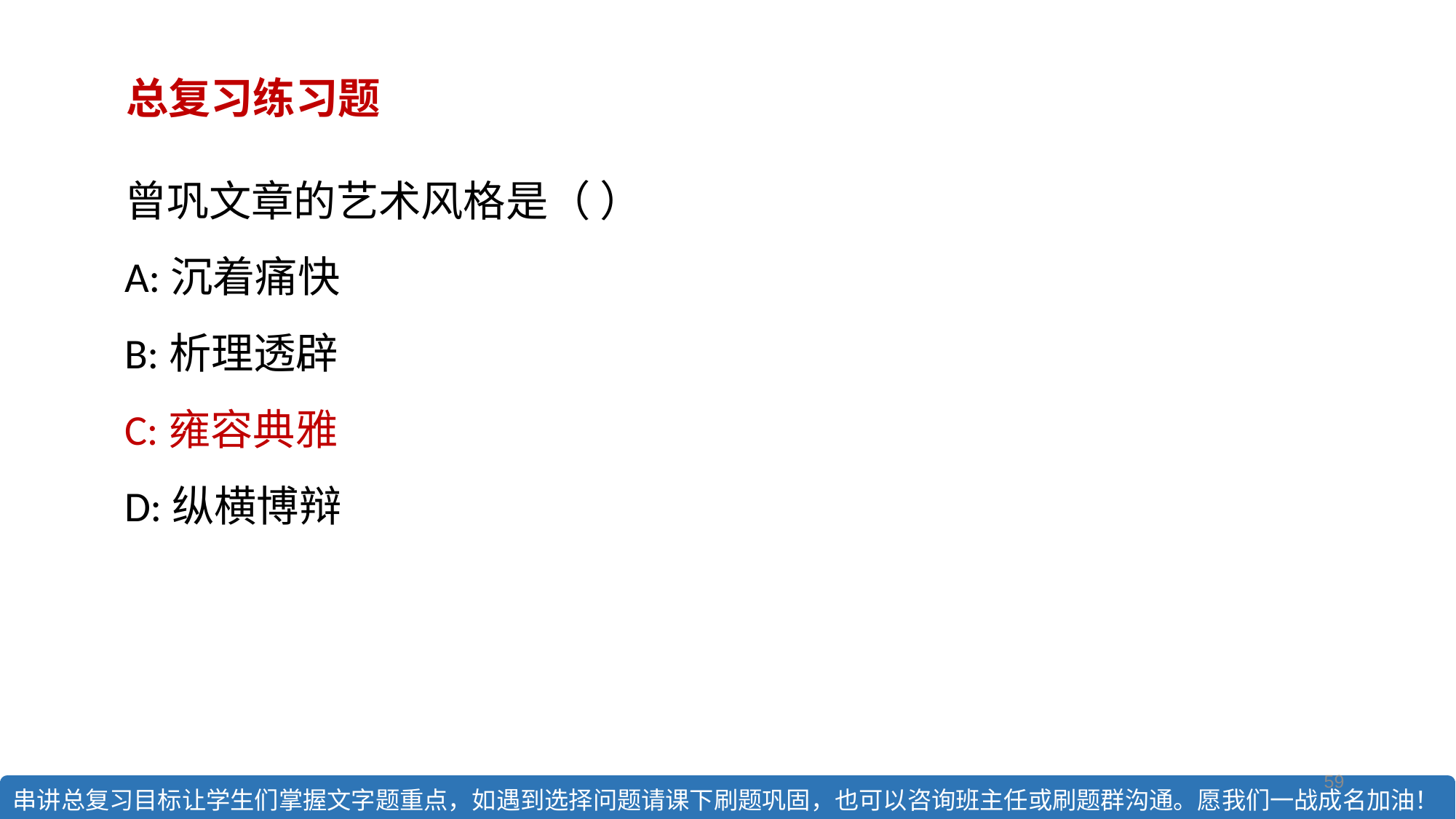

总复习练习题
曾巩文章的艺术风格是（ ）
A:沉着痛快
B:析理透辟
C:雍容典雅
D:纵横博辩
59